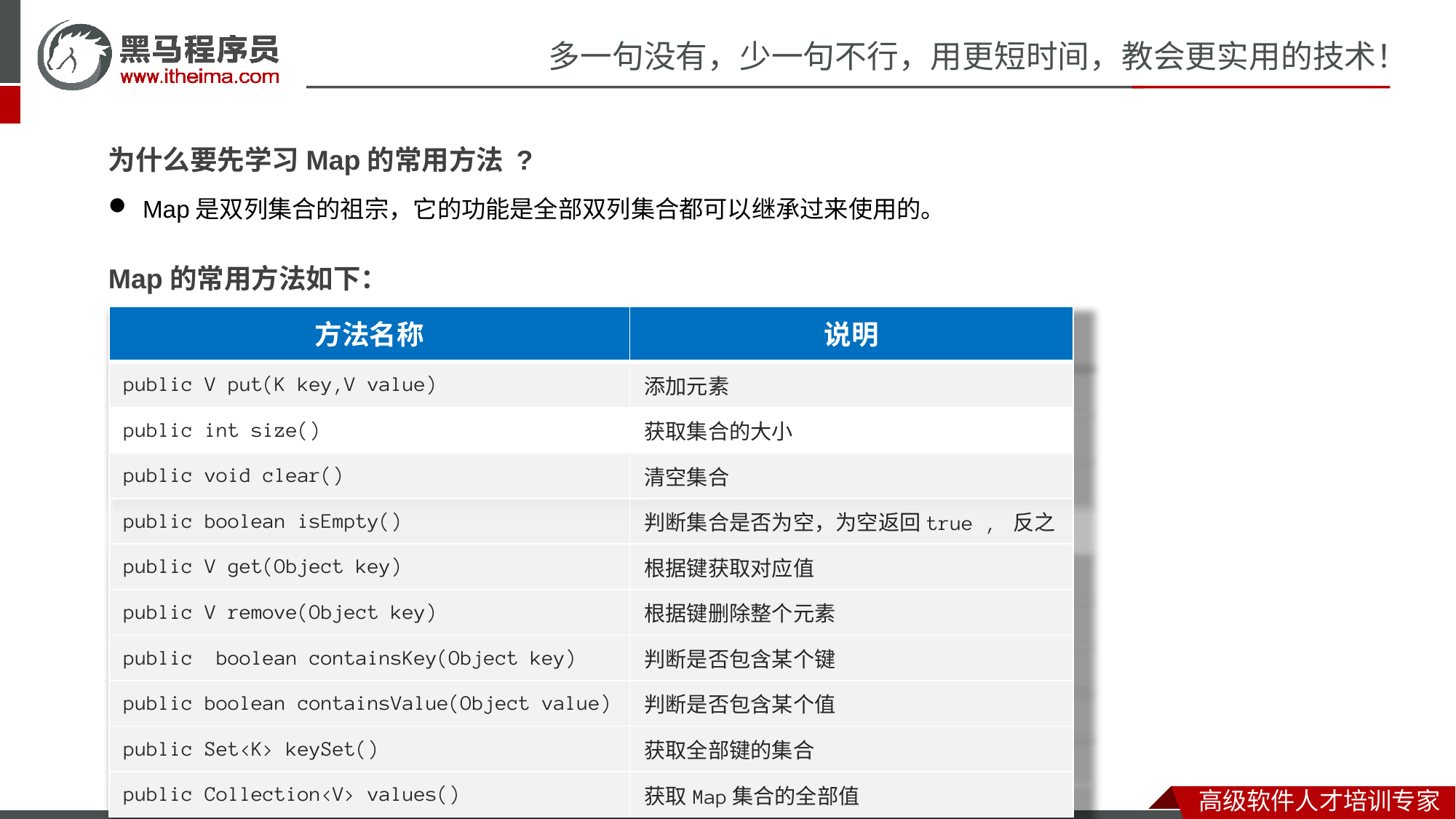

为什么要先学习Map的常用方法 ?
Map是双列集合的祖宗，它的功能是全部双列集合都可以继承过来使用的。
Map的常用方法如下：
| 方法名称 | 说明 |
| --- | --- |
| public V put(K key,V value) | 添加元素 |
| public int size() | 获取集合的大小 |
| public void clear() | 清空集合 |
| public boolean isEmpty() | 判断集合是否为空，为空返回true , 反之 |
| public V get(Object key) | 根据键获取对应值 |
| public V remove(Object key) | 根据键删除整个元素 |
| public boolean containsKey(Object key) | 判断是否包含某个键 |
| public boolean containsValue(Object value) | 判断是否包含某个值 |
| public Set<K> keySet() | 获取全部键的集合 |
| public Collection<V> values() | 获取Map集合的全部值 |